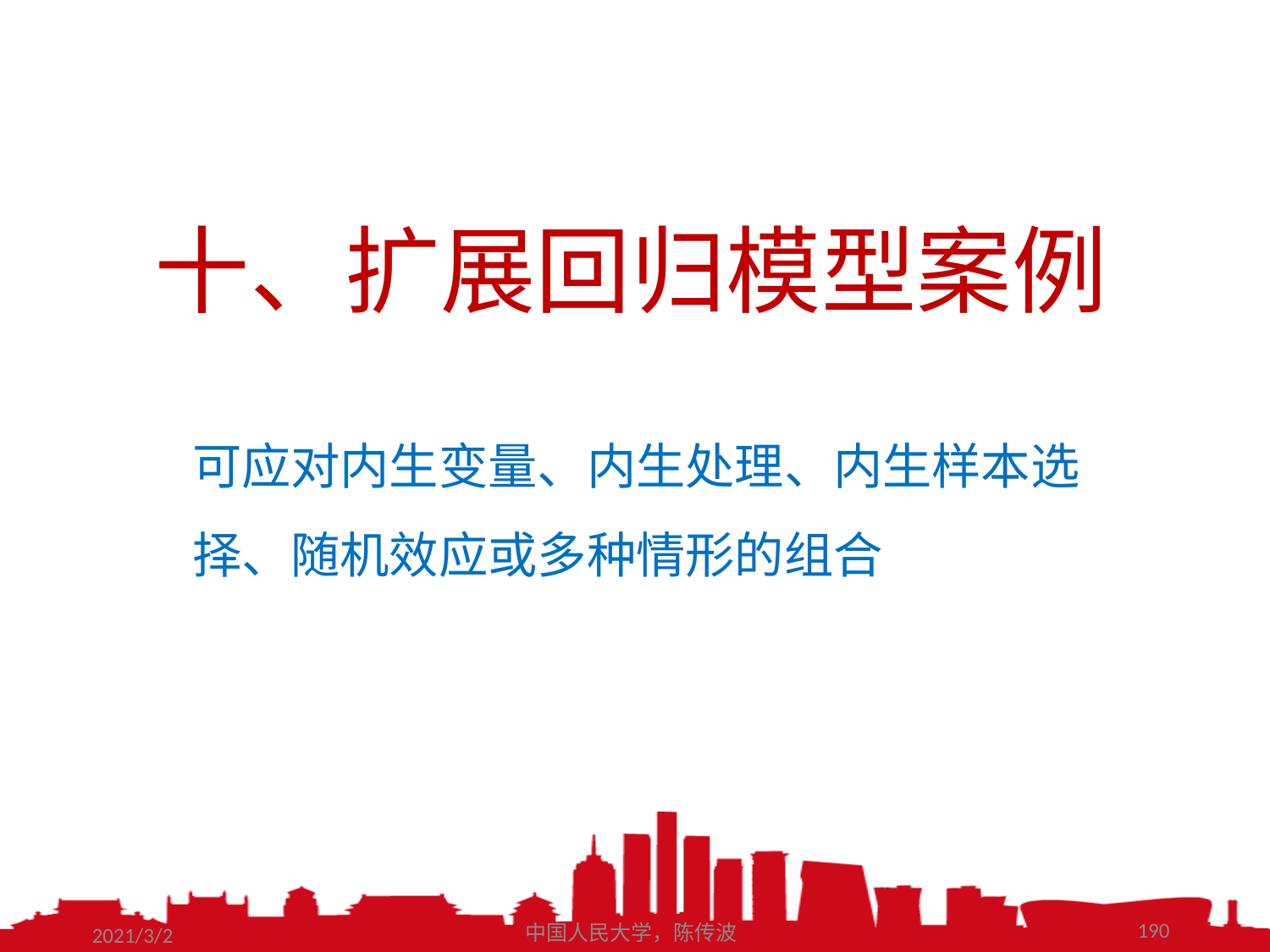

十、扩展回归模型案例
可应对内生变量、内生处理、内生样本选择、随机效应或多种情形的组合
190
2021/3/2
中国人民大学，陈传波